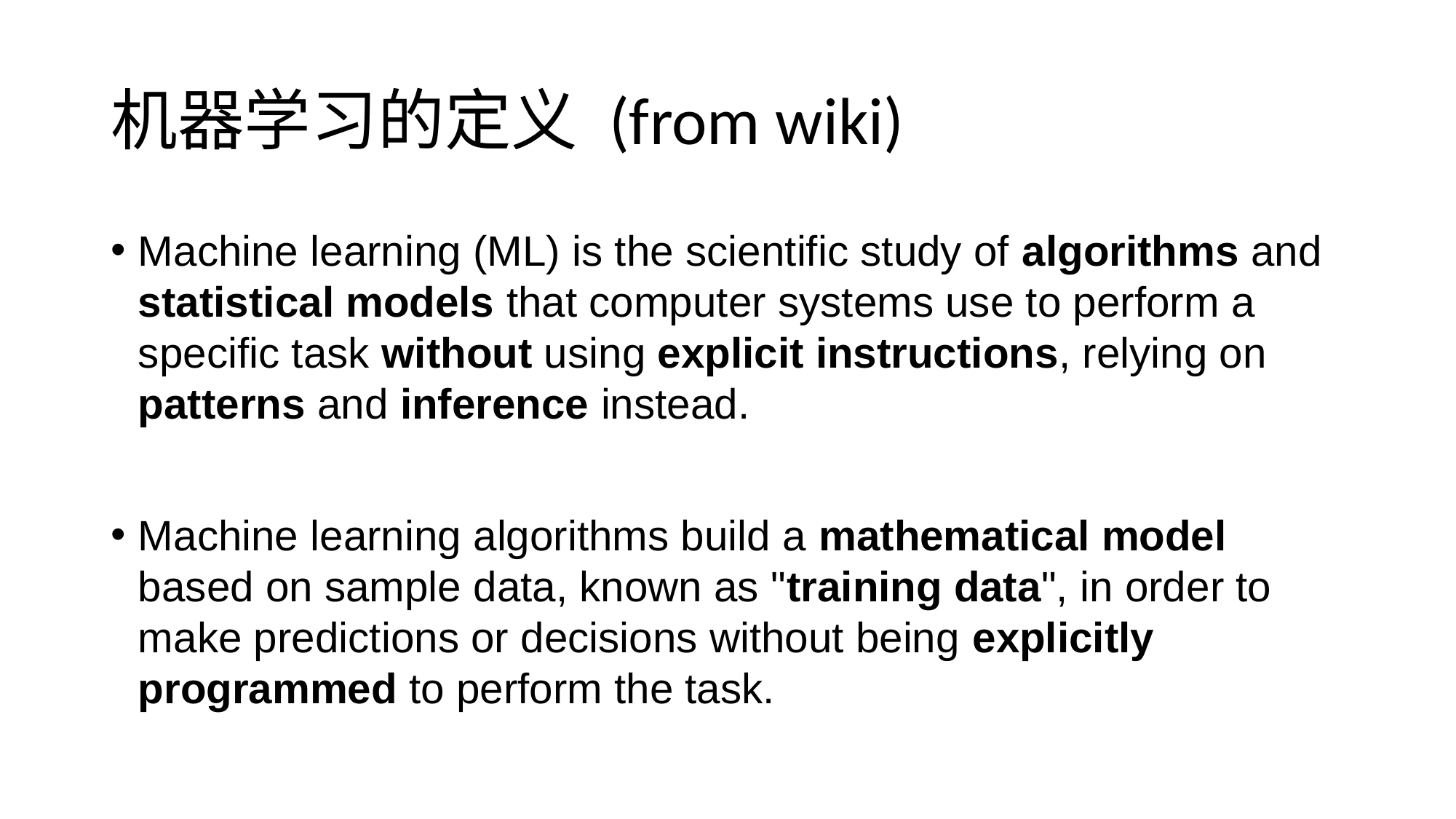

# 机器学习的定义 (from wiki)
Machine learning (ML) is the scientific study of algorithms and statistical models that computer systems use to perform a specific task without using explicit instructions, relying on patterns and inference instead.

Machine learning algorithms build a mathematical model based on sample data, known as "training data", in order to make predictions or decisions without being explicitly programmed to perform the task.